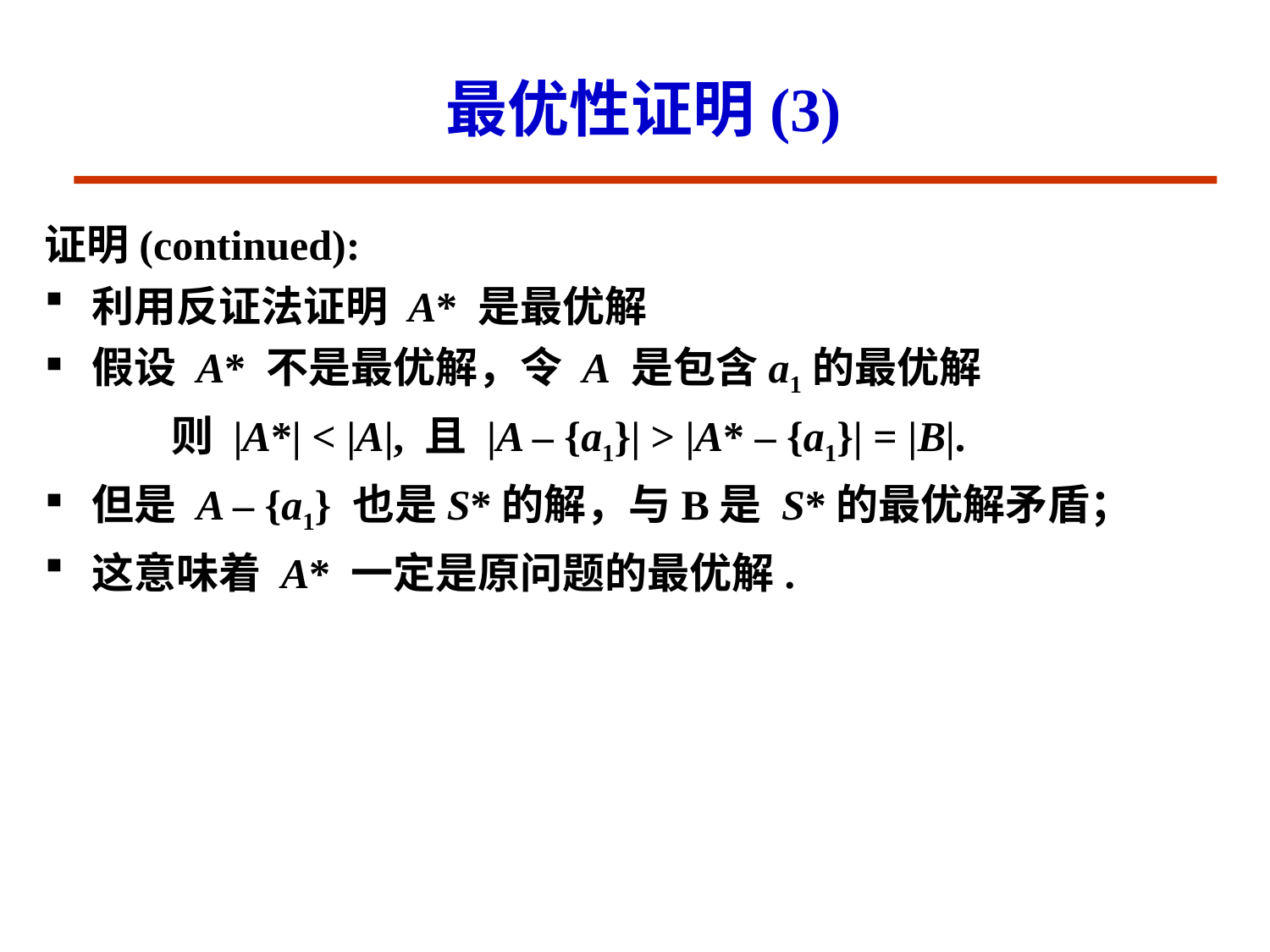

# 最优性证明(3)
证明(continued):
利用反证法证明 A* 是最优解
假设 A* 不是最优解，令 A 是包含a1的最优解
	则 |A*| < |A|, 且 |A – {a1}| > |A* – {a1}| = |B|.
但是 A – {a1} 也是S*的解，与B是 S*的最优解矛盾；
这意味着 A* 一定是原问题的最优解.